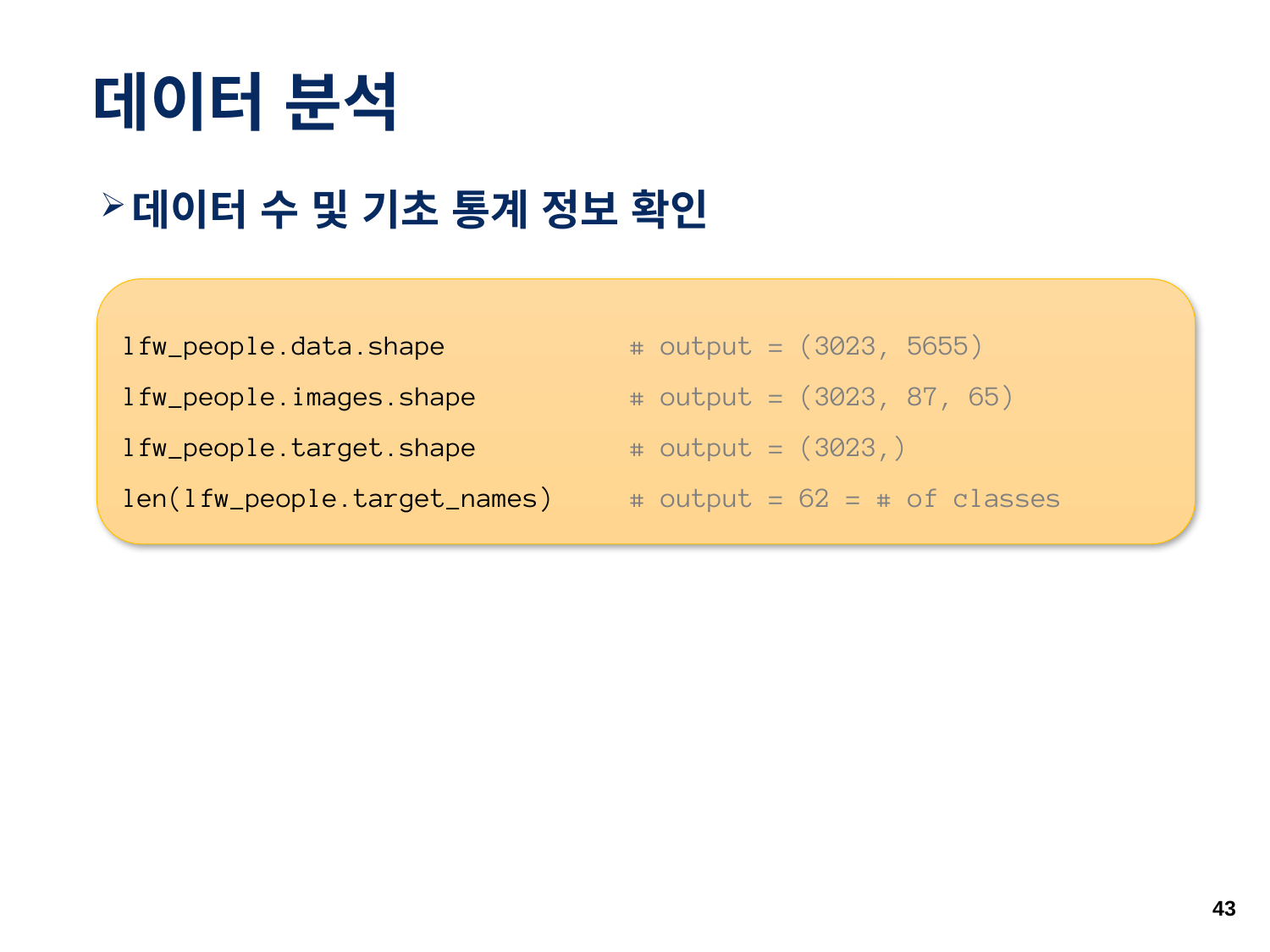

# 데이터 분석
데이터 수 및 기초 통계 정보 확인

lfw_people.data.shape		# output = (3023, 5655)
lfw_people.images.shape		# output = (3023, 87, 65)
lfw_people.target.shape		# output = (3023,)
len(lfw_people.target_names)	# output = 62 = # of classes
43